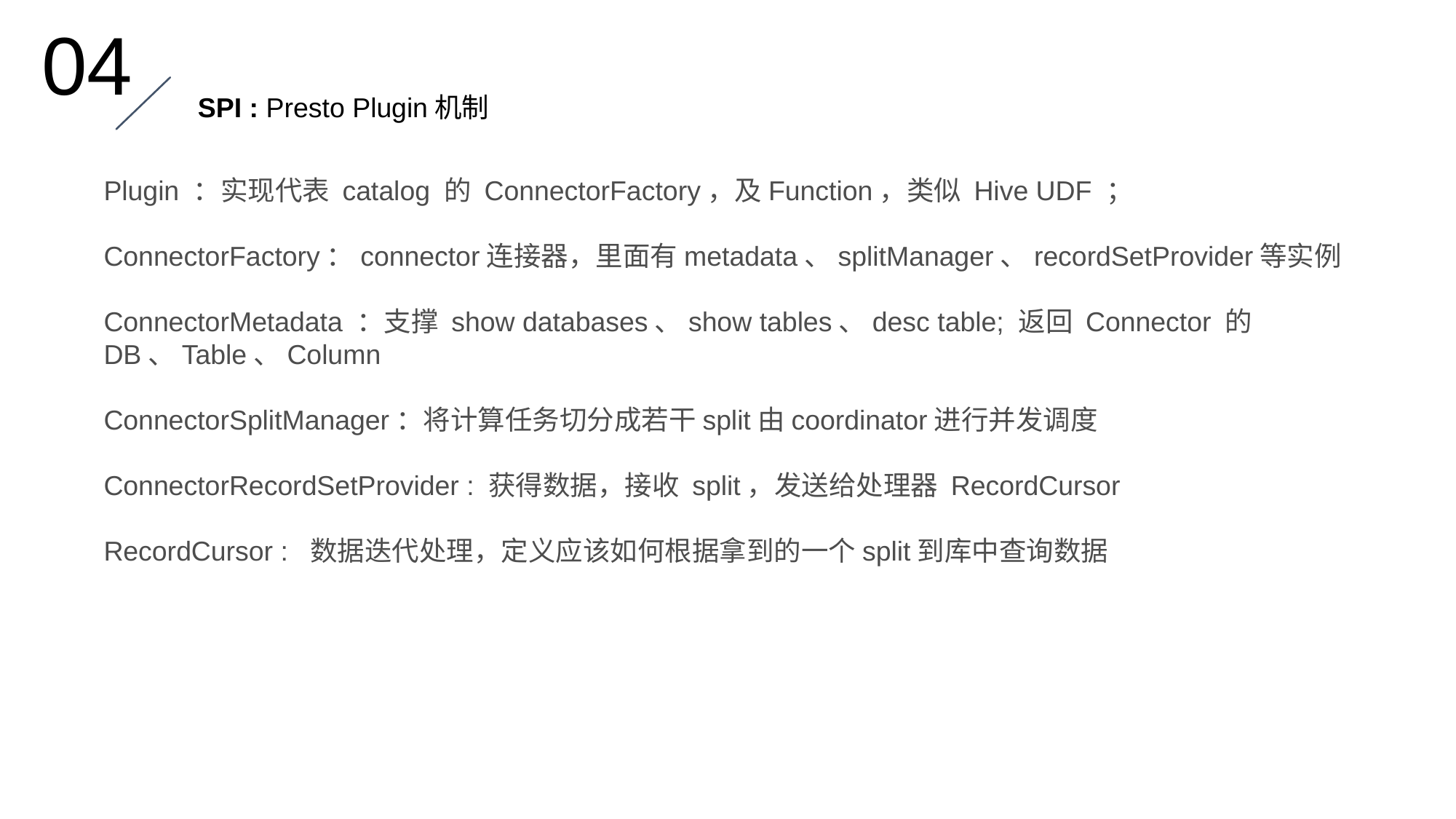

04
SPI : Presto Plugin机制
Plugin ：实现代表 catalog 的 ConnectorFactory，及Function，类似 Hive UDF ；

ConnectorFactory：connector连接器，里面有metadata、splitManager、recordSetProvider等实例

ConnectorMetadata ：支撑 show databases、show tables、desc table; 返回 Connector 的 DB、Table、Column

ConnectorSplitManager：将计算任务切分成若干split由coordinator进行并发调度

ConnectorRecordSetProvider : 获得数据，接收 split，发送给处理器 RecordCursor

RecordCursor :  数据迭代处理，定义应该如何根据拿到的一个split到库中查询数据